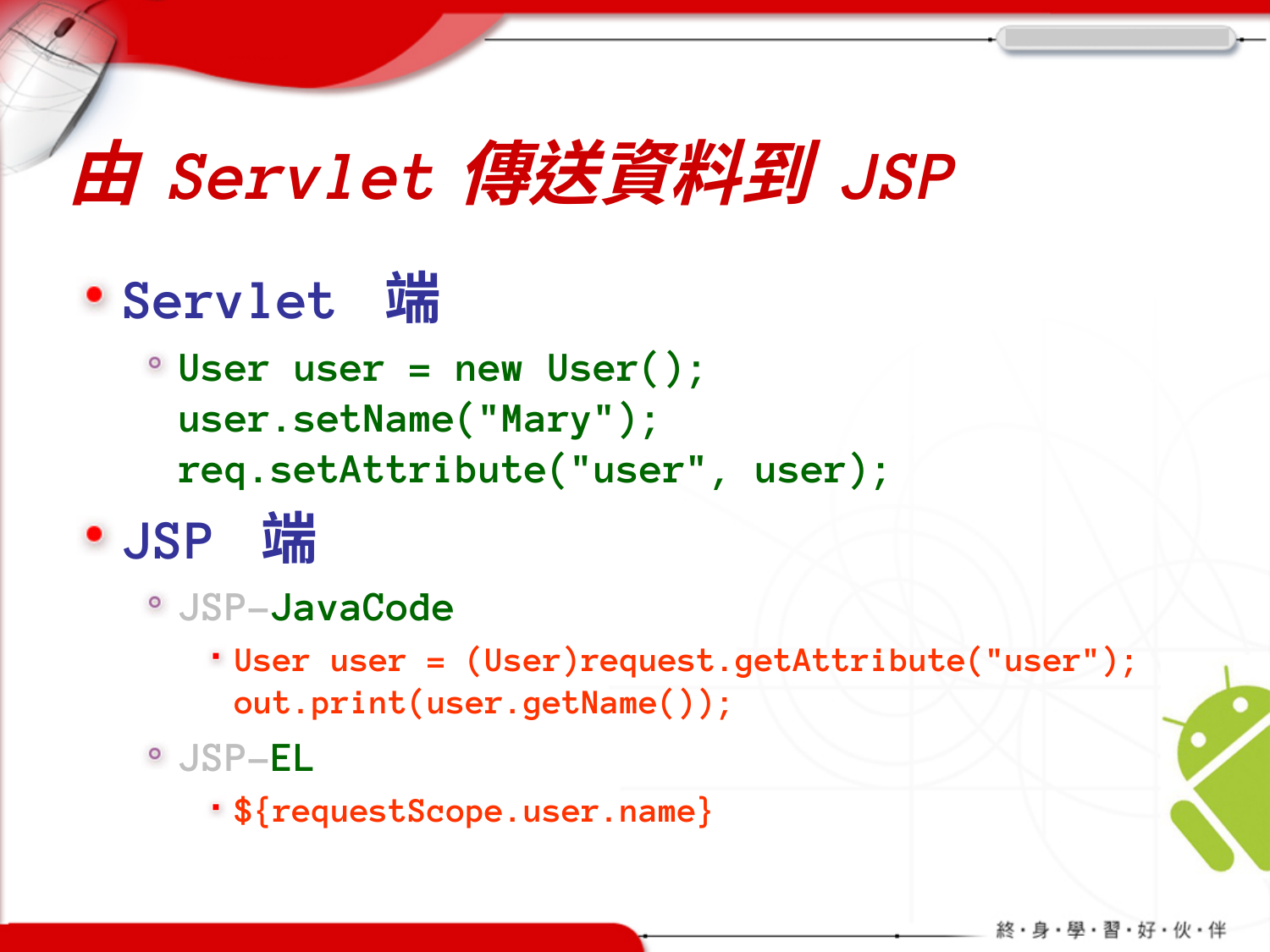

# 由 Servlet傳送資料到 JSP
Servlet 端
User user = new User();
user.setName("Mary");
req.setAttribute("user", user);
JSP 端
JSP-JavaCode
User user = (User)request.getAttribute("user");
out.print(user.getName());
JSP-EL
${requestScope.user.name}